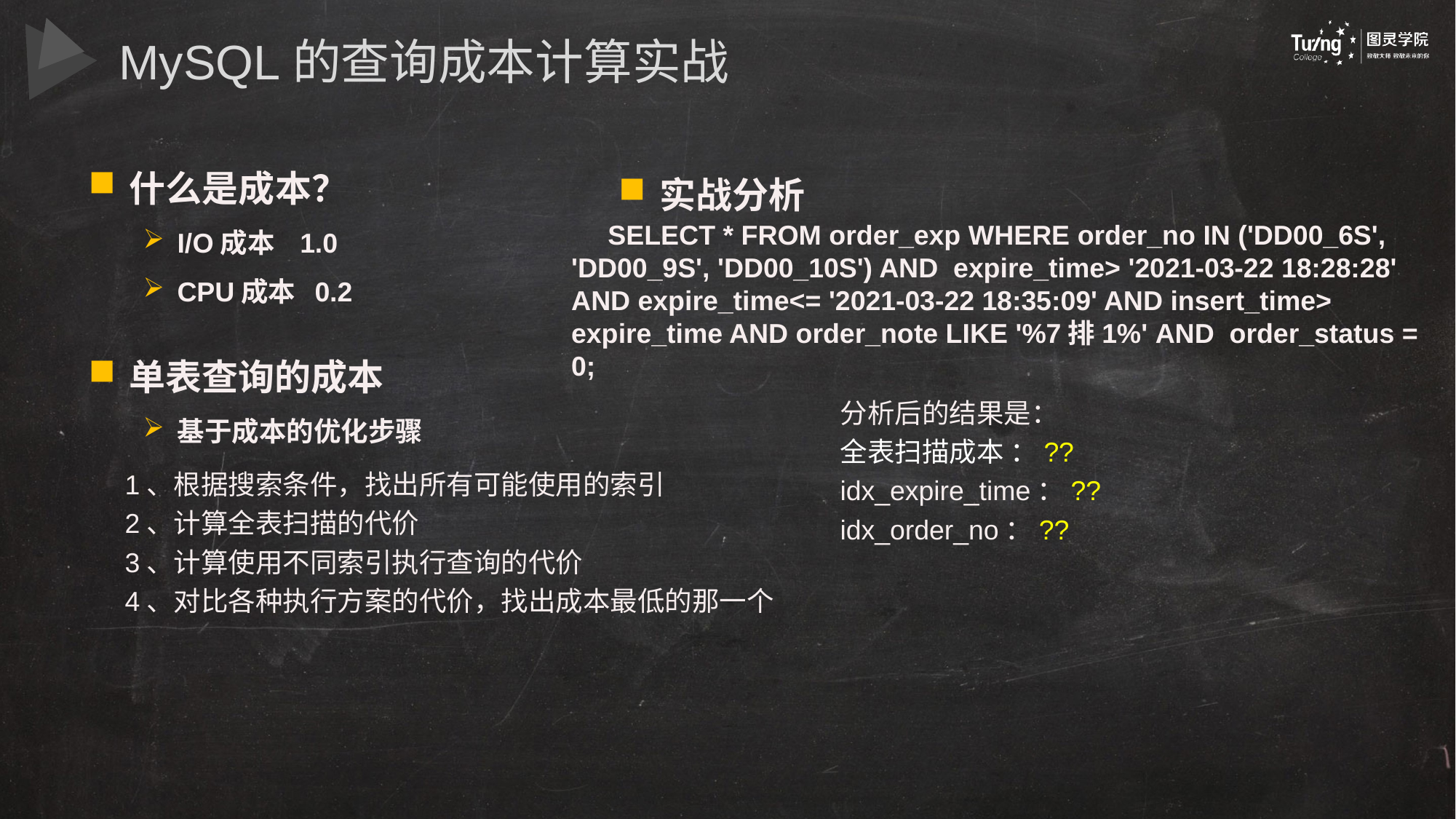

MySQL的查询成本计算实战
什么是成本？
I/O成本   1.0
CPU成本  0.2
实战分析
SELECT * FROM order_exp WHERE order_no IN ('DD00_6S', 'DD00_9S', 'DD00_10S') AND  expire_time> '2021-03-22 18:28:28' AND expire_time<= '2021-03-22 18:35:09' AND insert_time> expire_time AND order_note LIKE '%7排1%' AND  order_status = 0;
单表查询的成本
基于成本的优化步骤
分析后的结果是：
全表扫描成本 ：??
idx_expire_time：??
idx_order_no：??
1、根据搜索条件，找出所有可能使用的索引
2、计算全表扫描的代价
3、计算使用不同索引执行查询的代价
4、对比各种执行方案的代价，找出成本最低的那一个